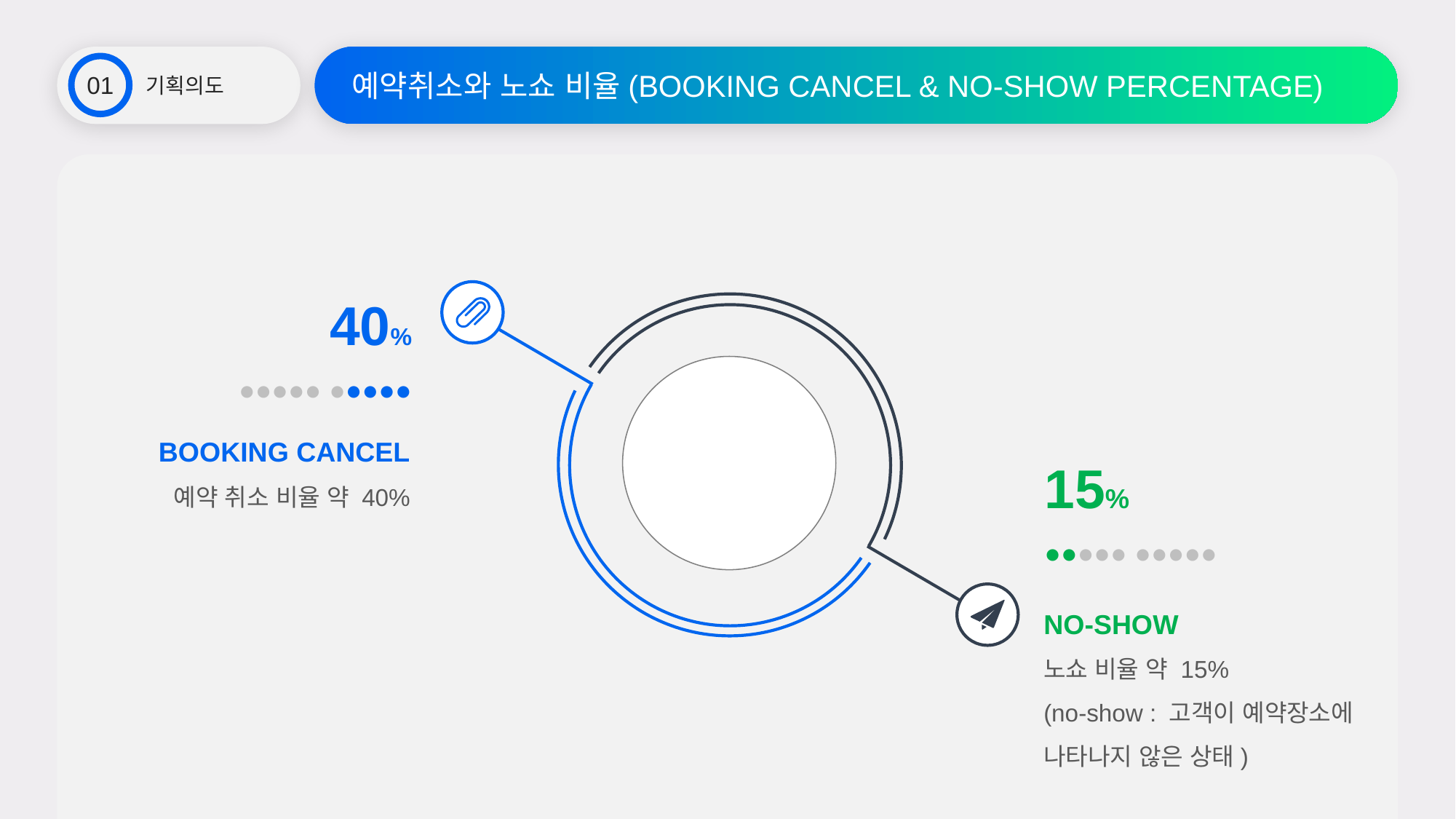

기획의도
예약취소와 노쇼 비율(BOOKING CANCEL & NO-SHOW PERCENTAGE)
01

40%
●●●●● ●●●●●

BOOKING CANCEL
예약 취소 비율 약 40%
15%
●●●●● ●●●●●

NO-SHOW
노쇼 비율 약 15%
(no-show : 고객이 예약장소에 나타나지 않은 상태)